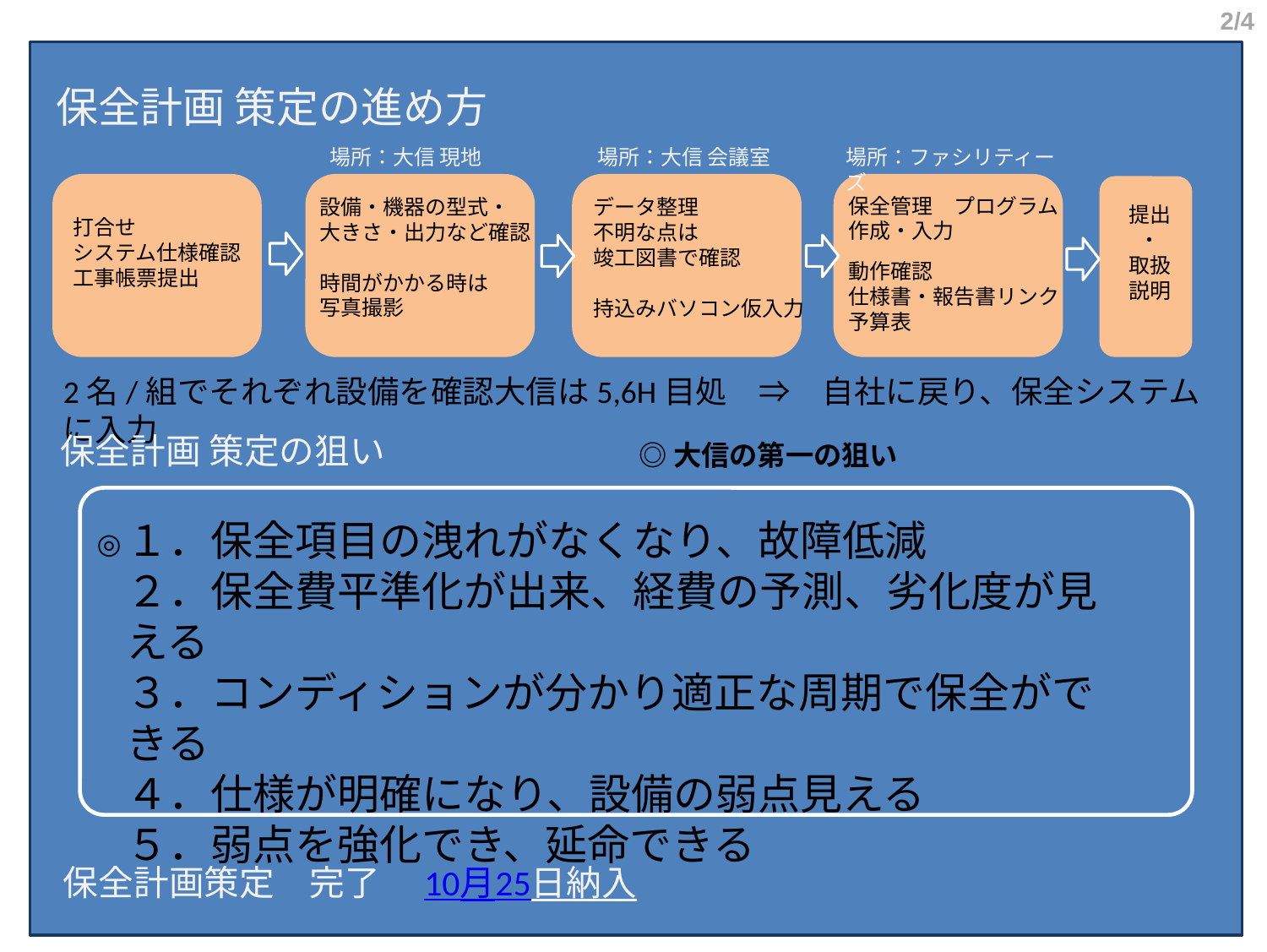

2/4

保全計画 策定の進め方
場所：ファシリティーズ
場所：大信 現地
場所：大信 会議室

保全管理　プログラム
作成・入力

動作確認
仕様書・報告書リンク
予算表
設備・機器の型式・
大きさ・出力など確認

時間がかかる時は
写真撮影
データ整理
不明な点は
竣工図書で確認

持込みバソコン仮入力
提出
・
取扱
説明

打合せ
システム仕様確認
工事帳票提出

2名/組でそれぞれ設備を確認大信は5,6H目処　⇒　自社に戻り、保全システムに入力
保全計画 策定の狙い
◎大信の第一の狙い

１．保全項目の洩れがなくなり、故障低減
２．保全費平準化が出来、経費の予測、劣化度が見える
３．コンディションが分かり適正な周期で保全ができる
４．仕様が明確になり、設備の弱点見える
５．弱点を強化でき、延命できる

◎
保全計画策定　完了　10月25日納入